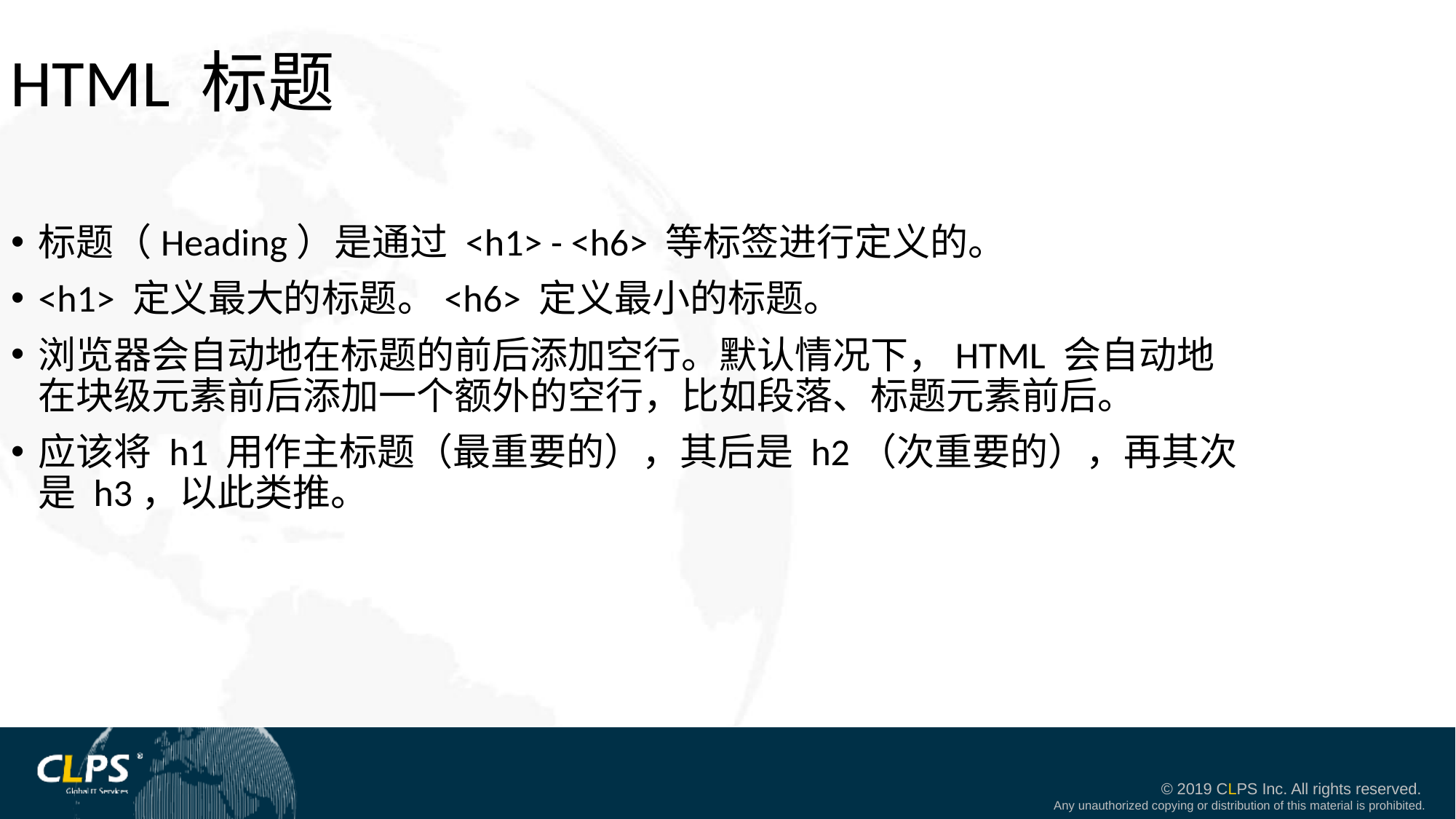

HTML 标题
标题（Heading）是通过 <h1> - <h6> 等标签进行定义的。
<h1> 定义最大的标题。<h6> 定义最小的标题。
浏览器会自动地在标题的前后添加空行。默认情况下，HTML 会自动地在块级元素前后添加一个额外的空行，比如段落、标题元素前后。
应该将 h1 用作主标题（最重要的），其后是 h2（次重要的），再其次是 h3，以此类推。